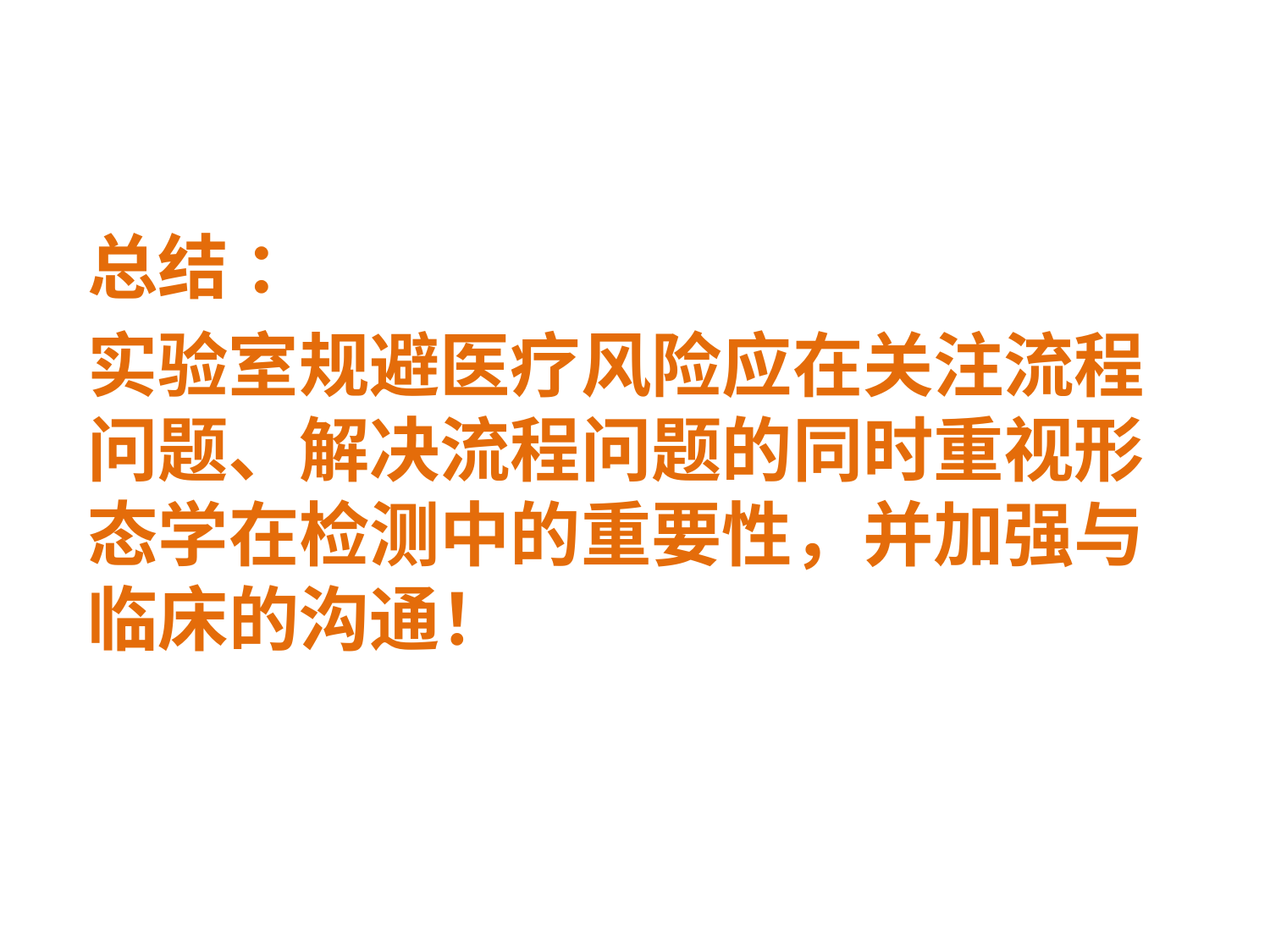

总结 ：
实验室规避医疗风险应在关注流程问题、解决流程问题的同时重视形态学在检测中的重要性，并加强与临床的沟通！